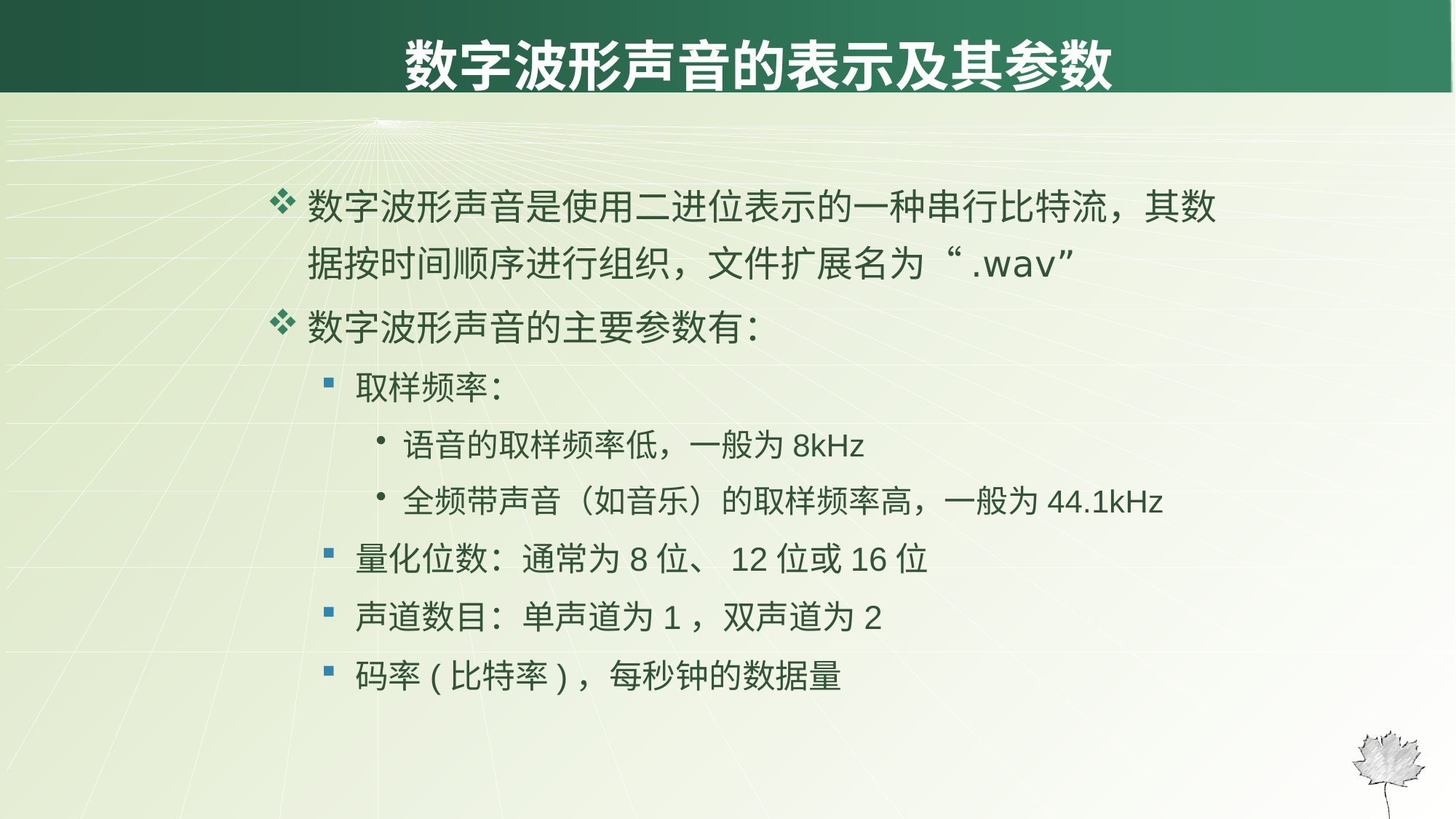

# 数字波形声音的表示及其参数
数字波形声音是使用二进位表示的一种串行比特流，其数据按时间顺序进行组织，文件扩展名为“.wav”
数字波形声音的主要参数有：
取样频率：
语音的取样频率低，一般为8kHz
全频带声音（如音乐）的取样频率高，一般为44.1kHz
量化位数：通常为8位、12位或16位
声道数目：单声道为1，双声道为2
码率(比特率)，每秒钟的数据量